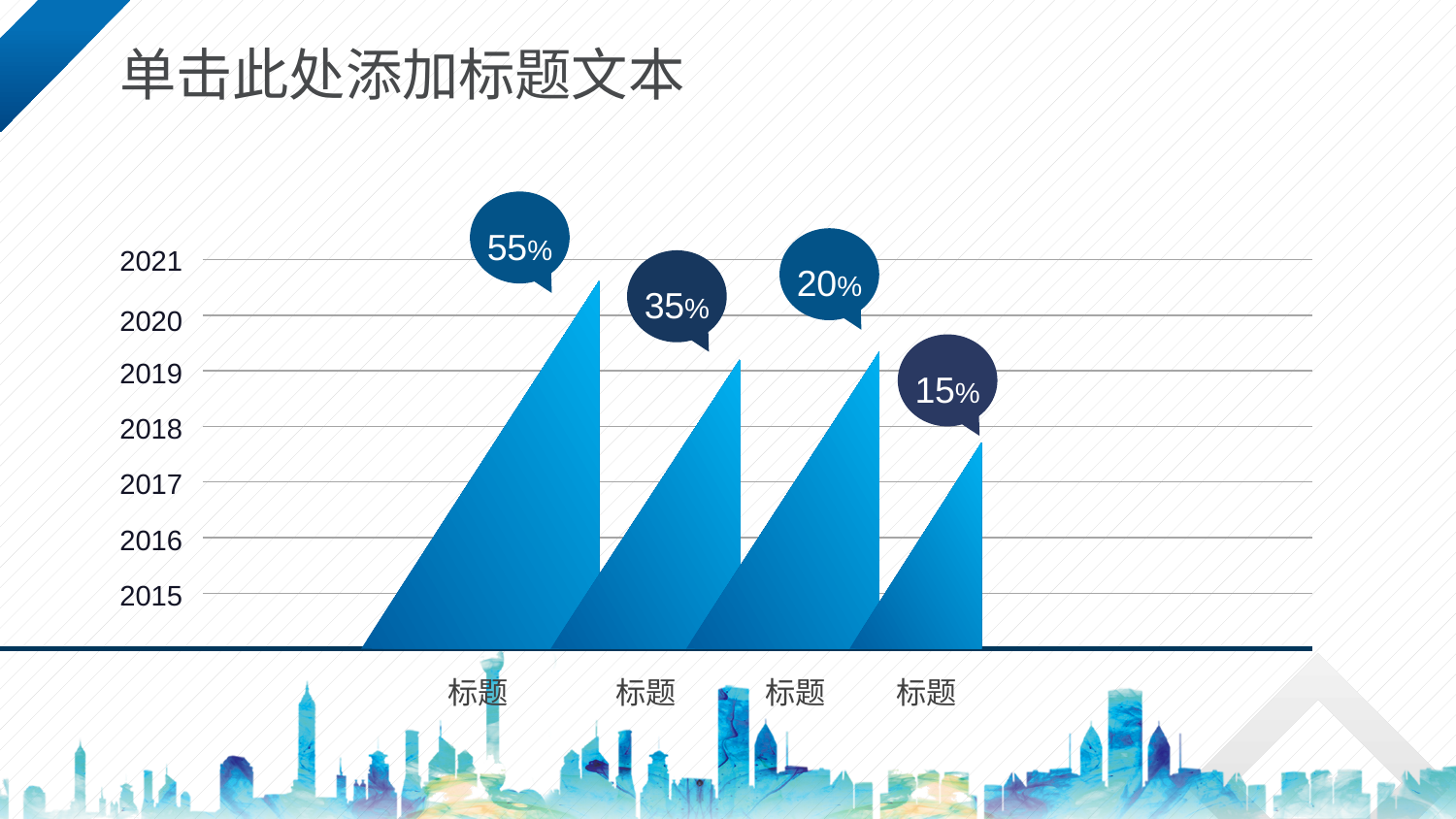

单击此处添加标题文本
55%
20%
2021
35%

2020
15%
2019

2018

2017
2016
2015
标题
标题
标题
标题